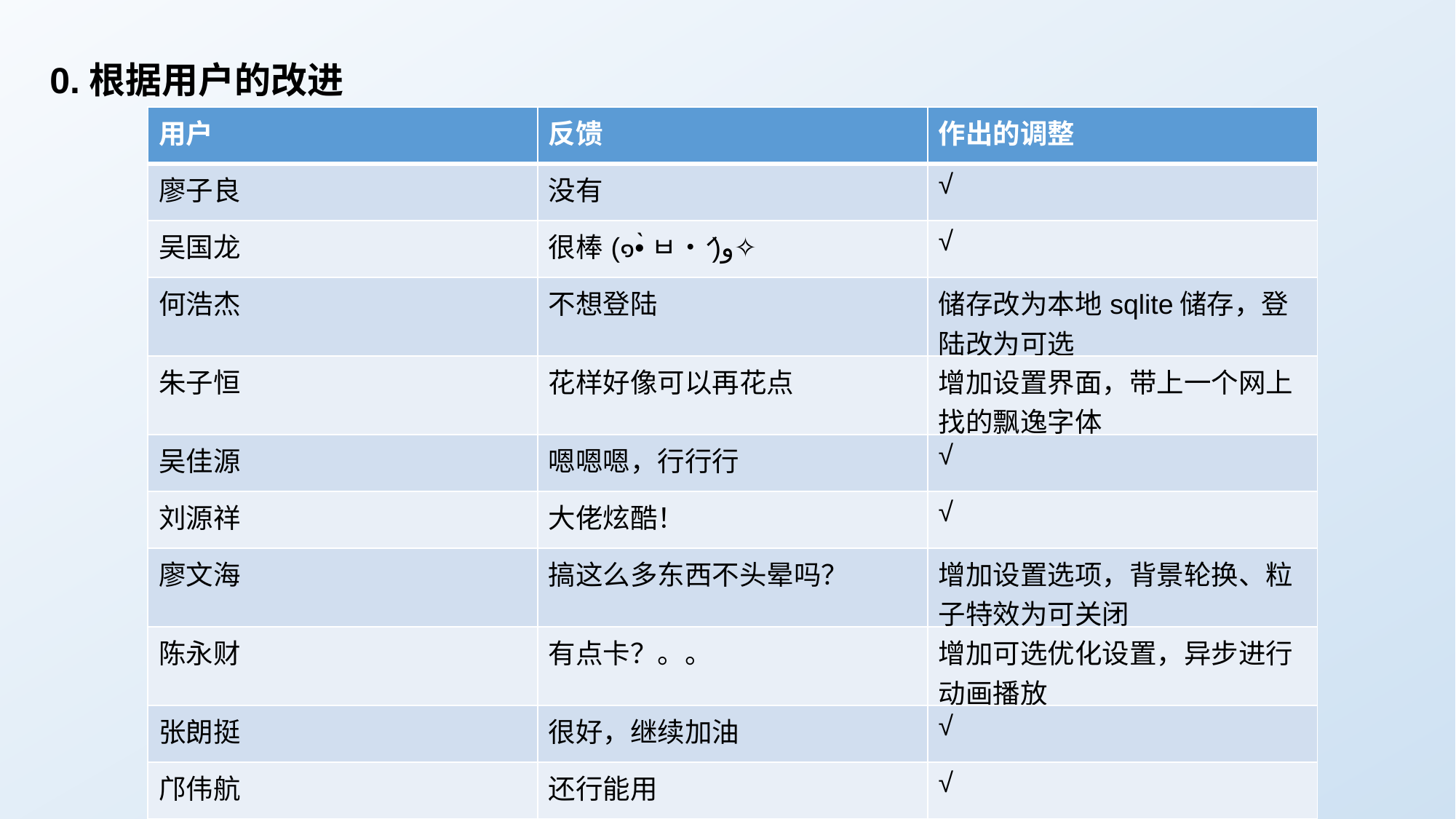

0.根据用户的改进
| 用户 | 反馈 | 作出的调整 |
| --- | --- | --- |
| 廖子良 | 没有 | √ |
| 吴国龙 | 很棒(๑•̀ㅂ•́)و✧ | √ |
| 何浩杰 | 不想登陆 | 储存改为本地sqlite储存，登陆改为可选 |
| 朱子恒 | 花样好像可以再花点 | 增加设置界面，带上一个网上找的飘逸字体 |
| 吴佳源 | 嗯嗯嗯，行行行 | √ |
| 刘源祥 | 大佬炫酷！ | √ |
| 廖文海 | 搞这么多东西不头晕吗？ | 增加设置选项，背景轮换、粒子特效为可关闭 |
| 陈永财 | 有点卡？。。 | 增加可选优化设置，异步进行动画播放 |
| 张朗挺 | 很好，继续加油 | √ |
| 邝伟航 | 还行能用 | √ |